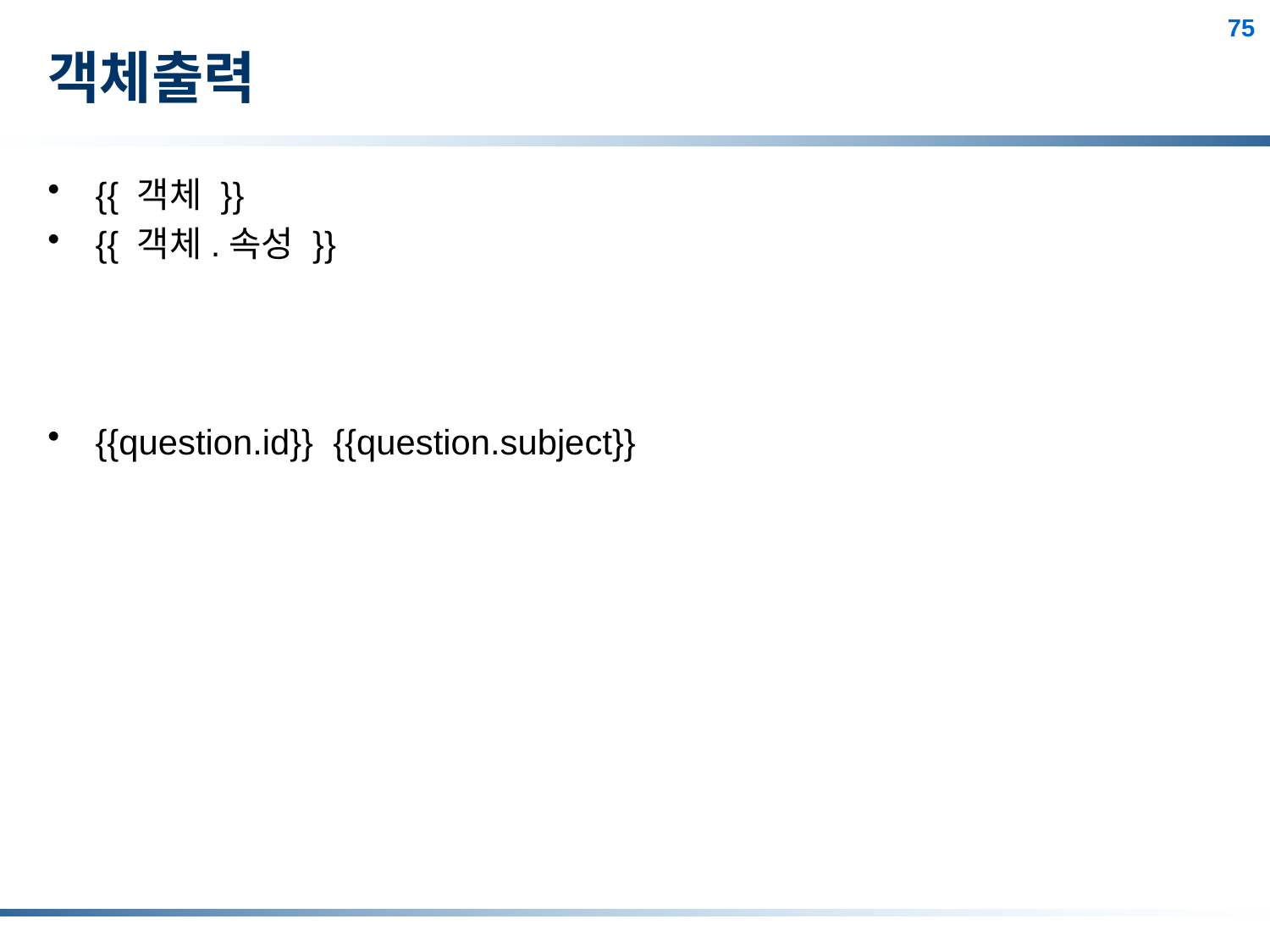

# 객체출력
{{ 객체 }}
{{ 객체.속성 }}

{{question.id}}  {{question.subject}}